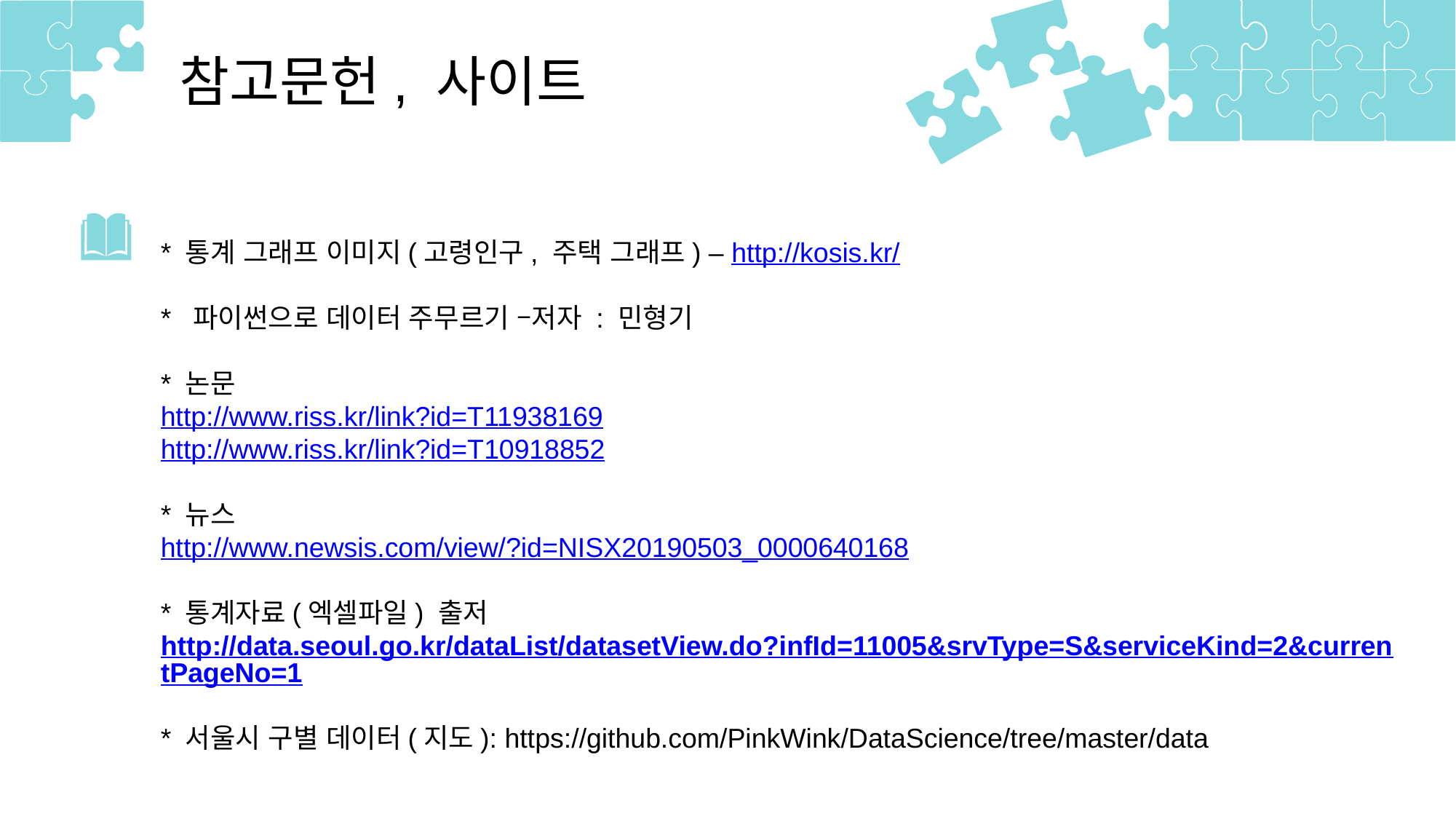

참고문헌, 사이트

* 통계 그래프 이미지(고령인구, 주택 그래프) – http://kosis.kr/

*  파이썬으로 데이터 주무르기 –저자 : 민형기

* 논문
http://www.riss.kr/link?id=T11938169
http://www.riss.kr/link?id=T10918852

* 뉴스
http://www.newsis.com/view/?id=NISX20190503_0000640168

* 통계자료(엑셀파일) 출저
http://data.seoul.go.kr/dataList/datasetView.do?infId=11005&srvType=S&serviceKind=2&currentPageNo=1

* 서울시 구별 데이터(지도): https://github.com/PinkWink/DataScience/tree/master/data